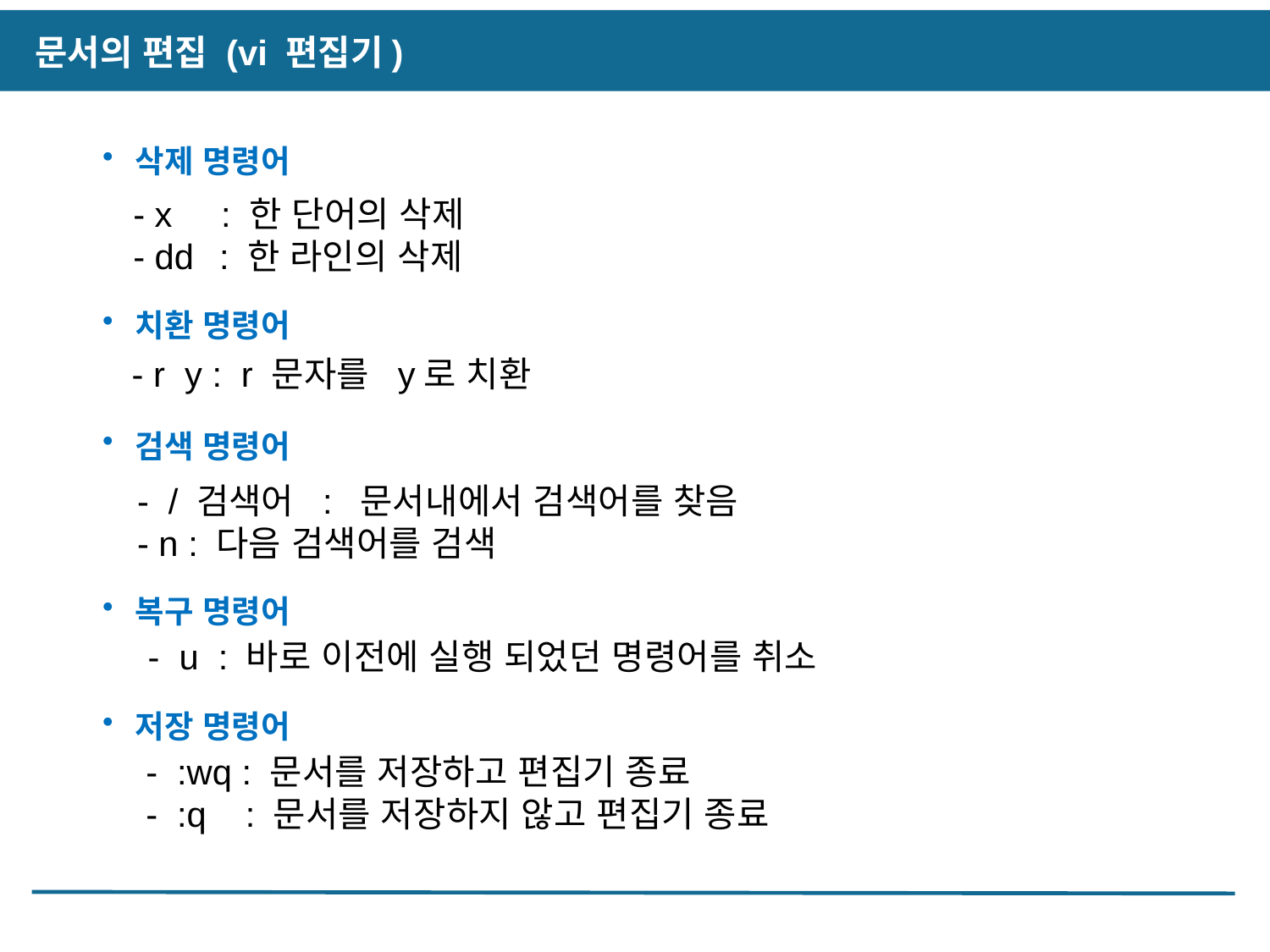

문서의 편집 (vi 편집기)
  삭제 명령어
- x     : 한 단어의 삭제
- dd   : 한 라인의 삭제
  치환 명령어
- r  y :  r 문자를  y로 치환
  검색 명령어
-  / 검색어  :  문서내에서 검색어를 찾음
- n : 다음 검색어를 검색
  복구 명령어
-  u  : 바로 이전에 실행 되었던 명령어를 취소
  저장 명령어
-  :wq : 문서를 저장하고 편집기 종료
-  :q    : 문서를 저장하지 않고 편집기 종료